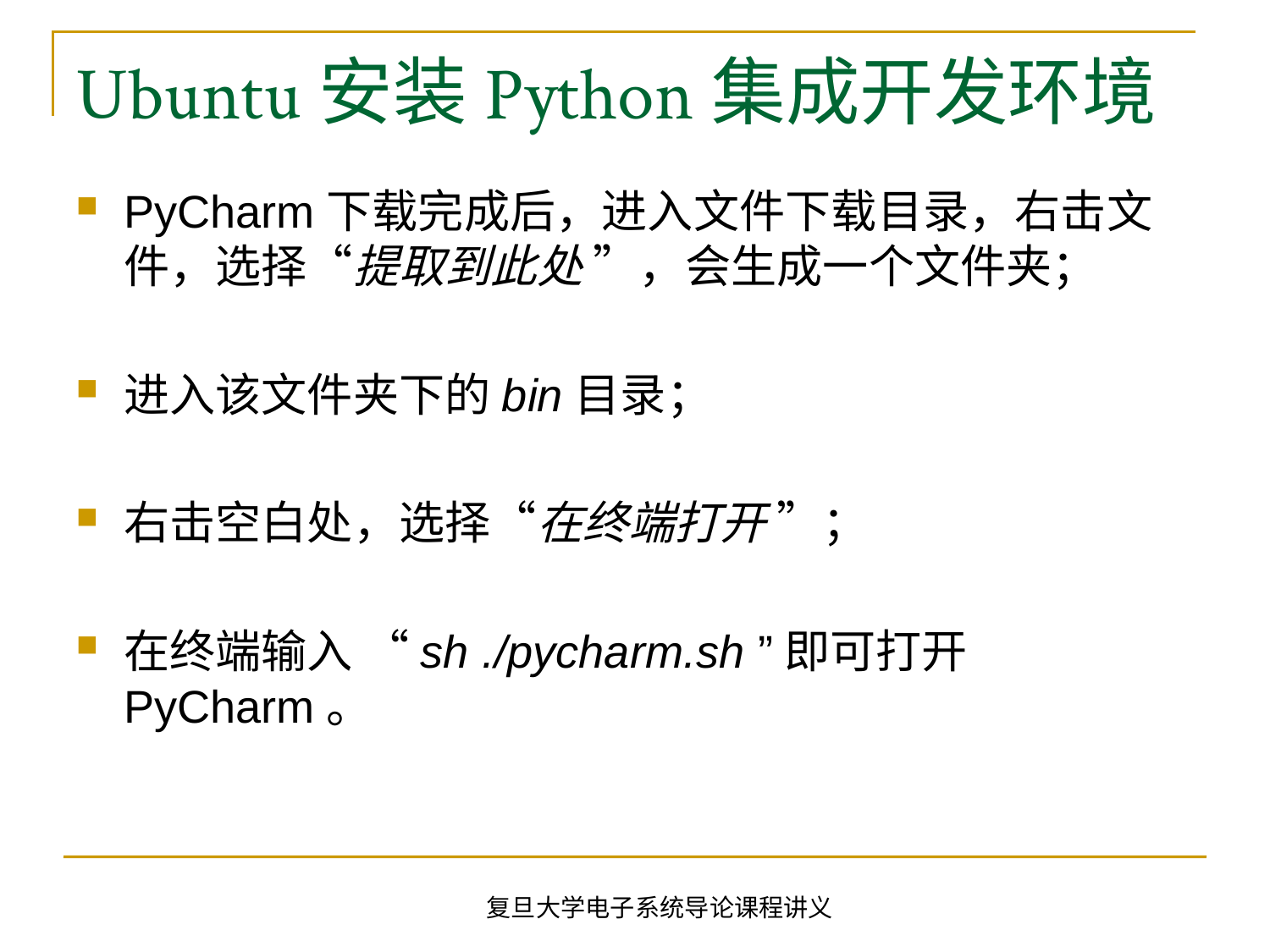

# Ubuntu安装Python集成开发环境
PyCharm下载完成后，进入文件下载目录，右击文件，选择“提取到此处 ”，会生成一个文件夹；

进入该文件夹下的bin目录；

右击空白处，选择“在终端打开 ”；

在终端输入 “sh ./pycharm.sh ”即可打开PyCharm。